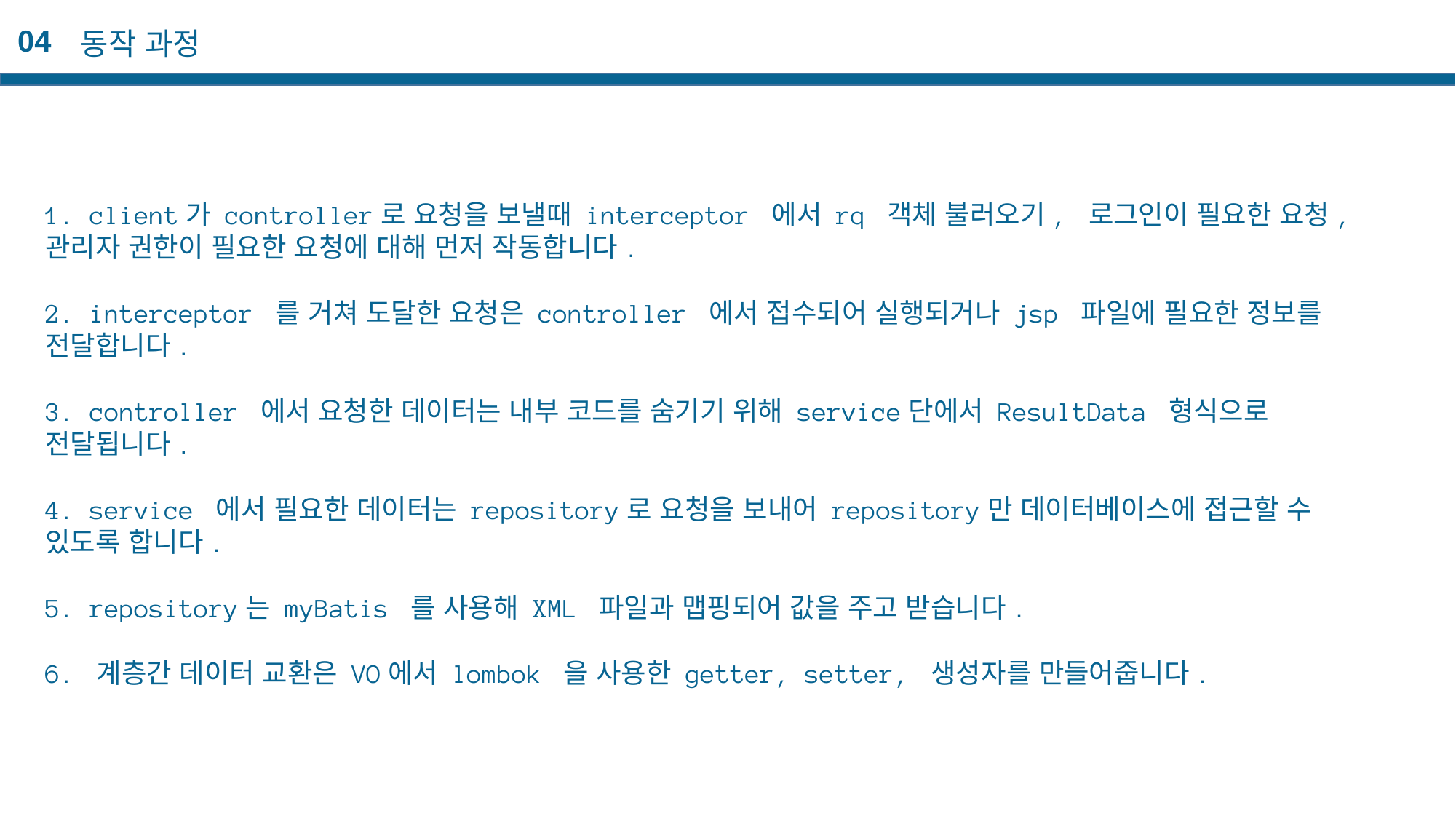

04
동작 과정

1. client가 controller로 요청을 보낼때 interceptor 에서 rq 객체 불러오기, 로그인이 필요한 요청, 관리자 권한이 필요한 요청에 대해 먼저 작동합니다.

2. interceptor 를 거쳐 도달한 요청은 controller 에서 접수되어 실행되거나 jsp 파일에 필요한 정보를 전달합니다.

3. controller 에서 요청한 데이터는 내부 코드를 숨기기 위해 service단에서 ResultData 형식으로 전달됩니다.

4. service 에서 필요한 데이터는 repository로 요청을 보내어 repository만 데이터베이스에 접근할 수 있도록 합니다.

5. repository는 myBatis 를 사용해 XML 파일과 맵핑되어 값을 주고 받습니다.

6. 계층간 데이터 교환은 VO에서 lombok 을 사용한 getter, setter, 생성자를 만들어줍니다.